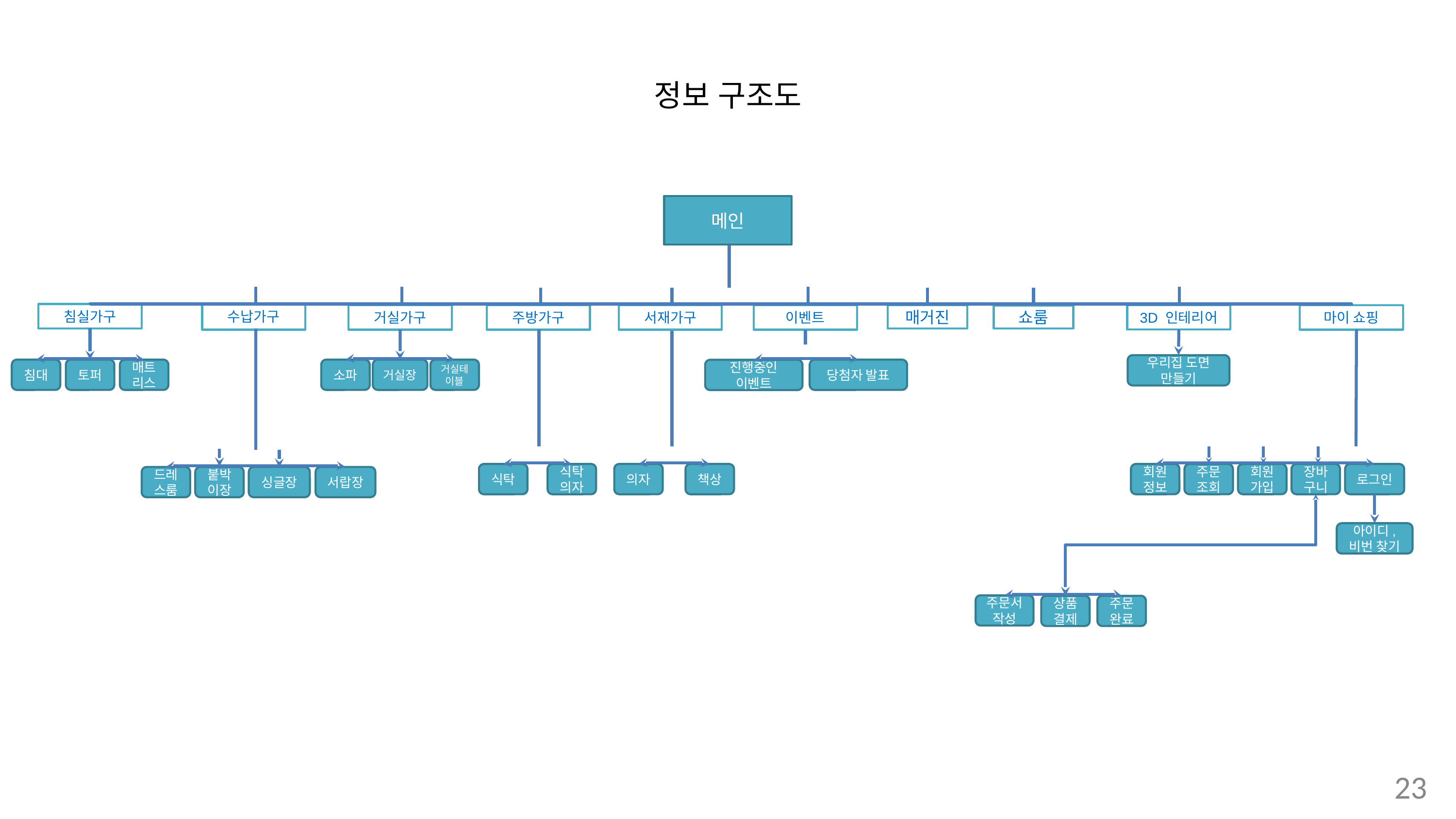

정보 구조도
메인

침실가구

수납가구

거실가구

주방가구

서재가구

이벤트
매거진

3D 인테리어

마이 쇼핑
쇼룸
우리집 도면 만들기
침대
토퍼
매트리스
소파
거실장
거실테이블
당첨자 발표
진행중인 이벤트
식탁
식탁의자
의자
책상
회원정보
주문조회
회원가입
장바구니
로그인
드레스룸
붙박이장
싱글장
서랍장
아이디, 비번 찾기
주문서 작성
상품 결제
주문 완료
23